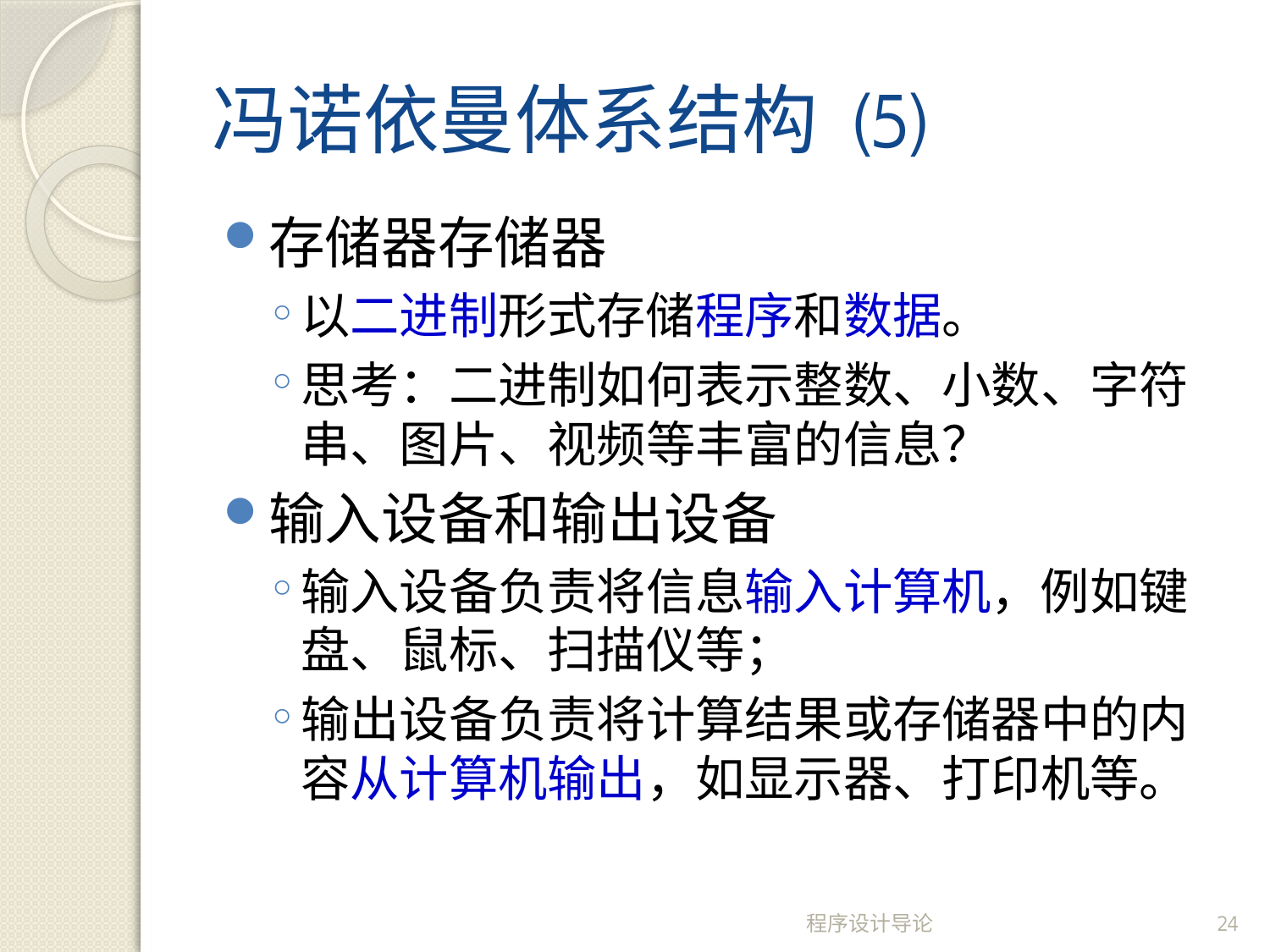

# 冯诺依曼体系结构 (5)
存储器存储器
以二进制形式存储程序和数据。
思考：二进制如何表示整数、小数、字符串、图片、视频等丰富的信息？
输入设备和输出设备
输入设备负责将信息输入计算机，例如键盘、鼠标、扫描仪等；
输出设备负责将计算结果或存储器中的内容从计算机输出，如显示器、打印机等。
程序设计导论
24